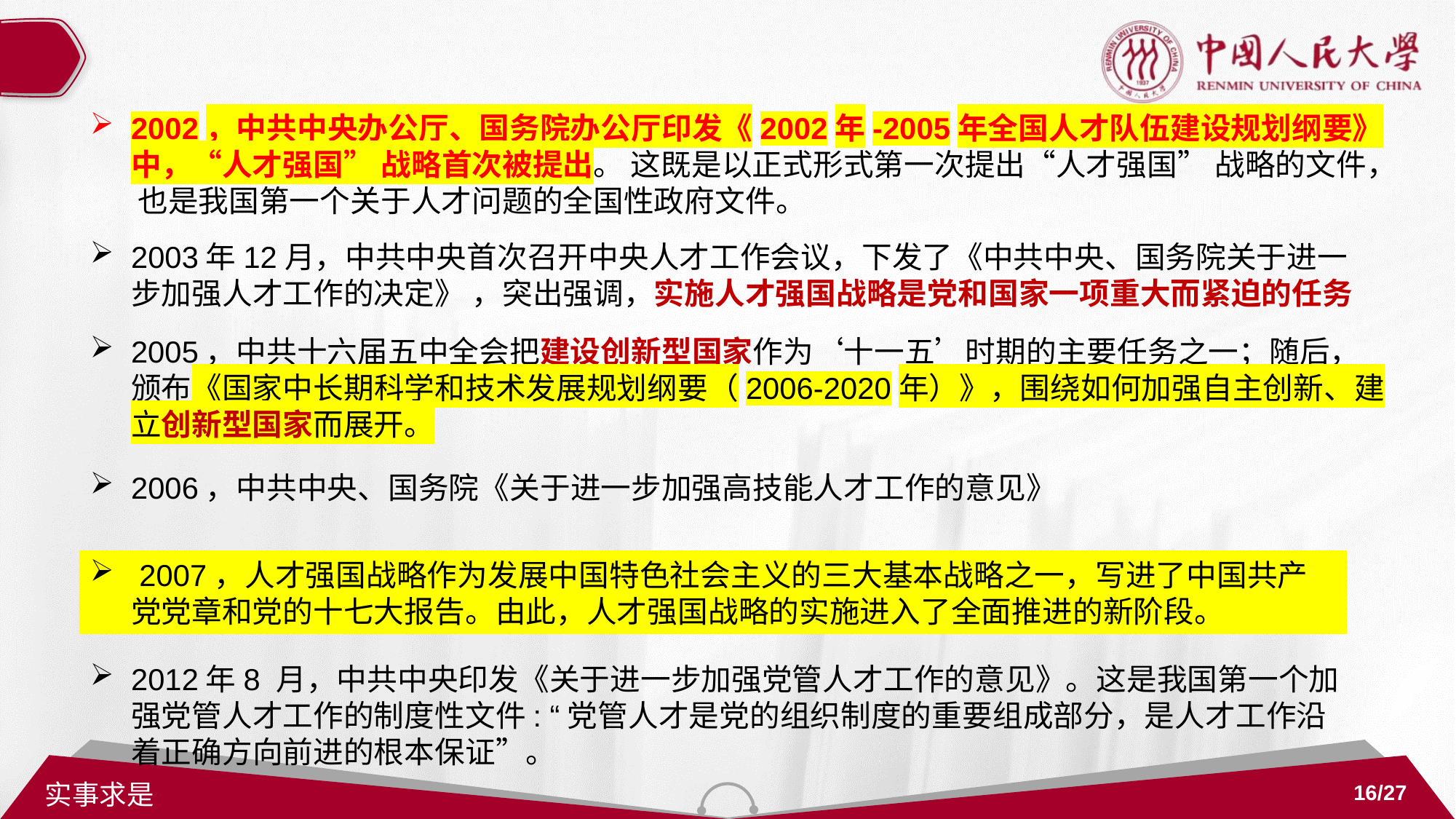

2002，中共中央办公厅、国务院办公厅印发《2002年-2005年全国人才队伍建设规划纲要》中，“人才强国” 战略首次被提出。 这既是以正式形式第一次提出“人才强国” 战略的文件， 也是我国第一个关于人才问题的全国性政府文件。
2003年12月，中共中央首次召开中央人才工作会议，下发了《中共中央、国务院关于进一步加强人才工作的决定》 ，突出强调，实施人才强国战略是党和国家一项重大而紧迫的任务
2005，中共十六届五中全会把建设创新型国家作为‘十一五’时期的主要任务之一；随后，颁布《国家中长期科学和技术发展规划纲要（2006-2020年）》，围绕如何加强自主创新、建立创新型国家而展开。
2006，中共中央、国务院《关于进一步加强高技能人才工作的意见》
 2007，人才强国战略作为发展中国特色社会主义的三大基本战略之一，写进了中国共产党党章和党的十七大报告。由此，人才强国战略的实施进入了全面推进的新阶段。
2012年8 月，中共中央印发《关于进一步加强党管人才工作的意见》。这是我国第一个加强党管人才工作的制度性文件: “党管人才是党的组织制度的重要组成部分，是人才工作沿着正确方向前进的根本保证”。